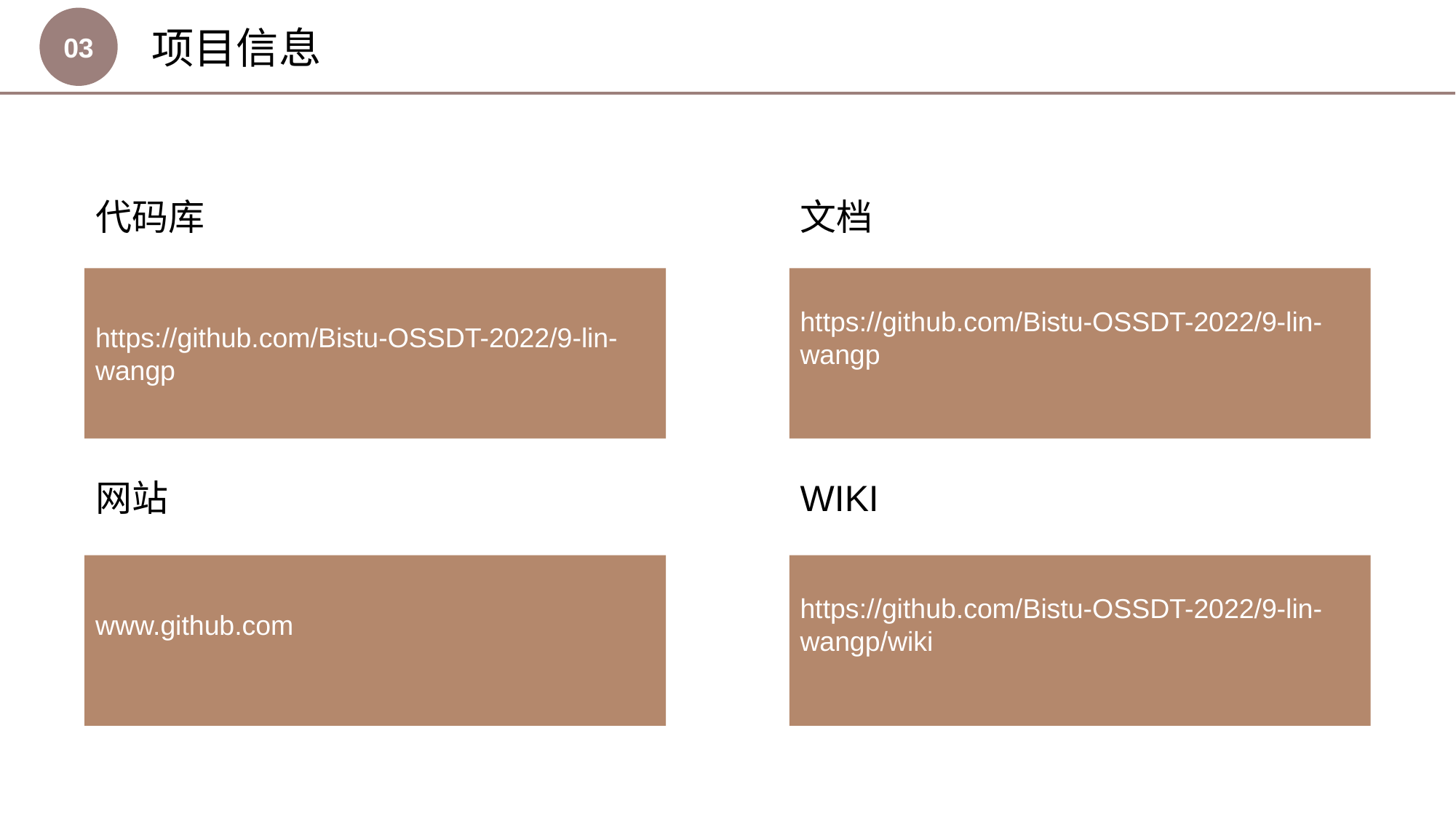

03
项目信息
代码库
文档
https://github.com/Bistu-OSSDT-2022/9-lin-wangp
https://github.com/Bistu-OSSDT-2022/9-lin-wangp

网站
WIKI
www.github.com

https://github.com/Bistu-OSSDT-2022/9-lin-wangp/wiki